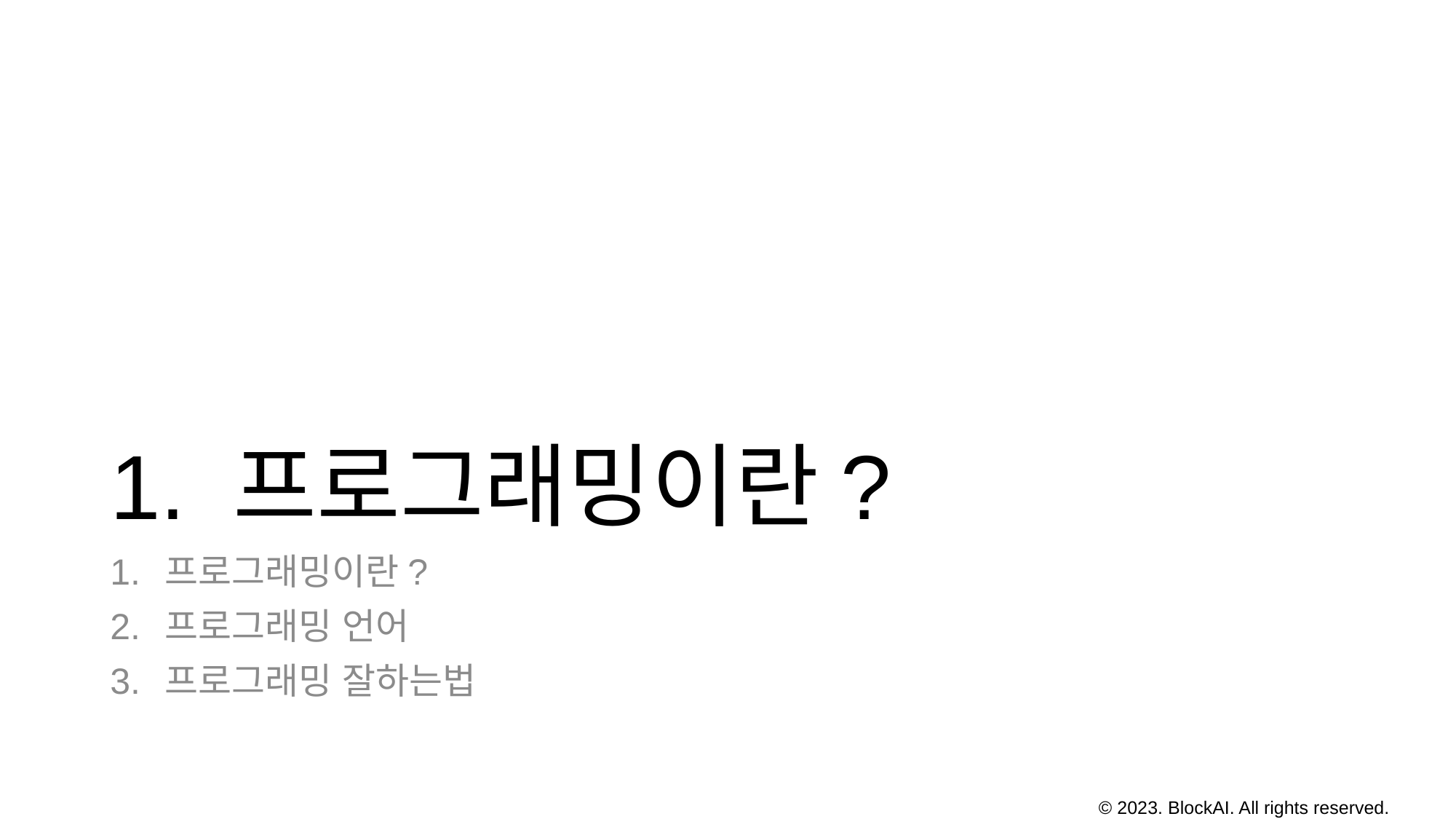

# 1. 프로그래밍이란?
프로그래밍이란?
프로그래밍 언어
프로그래밍 잘하는법